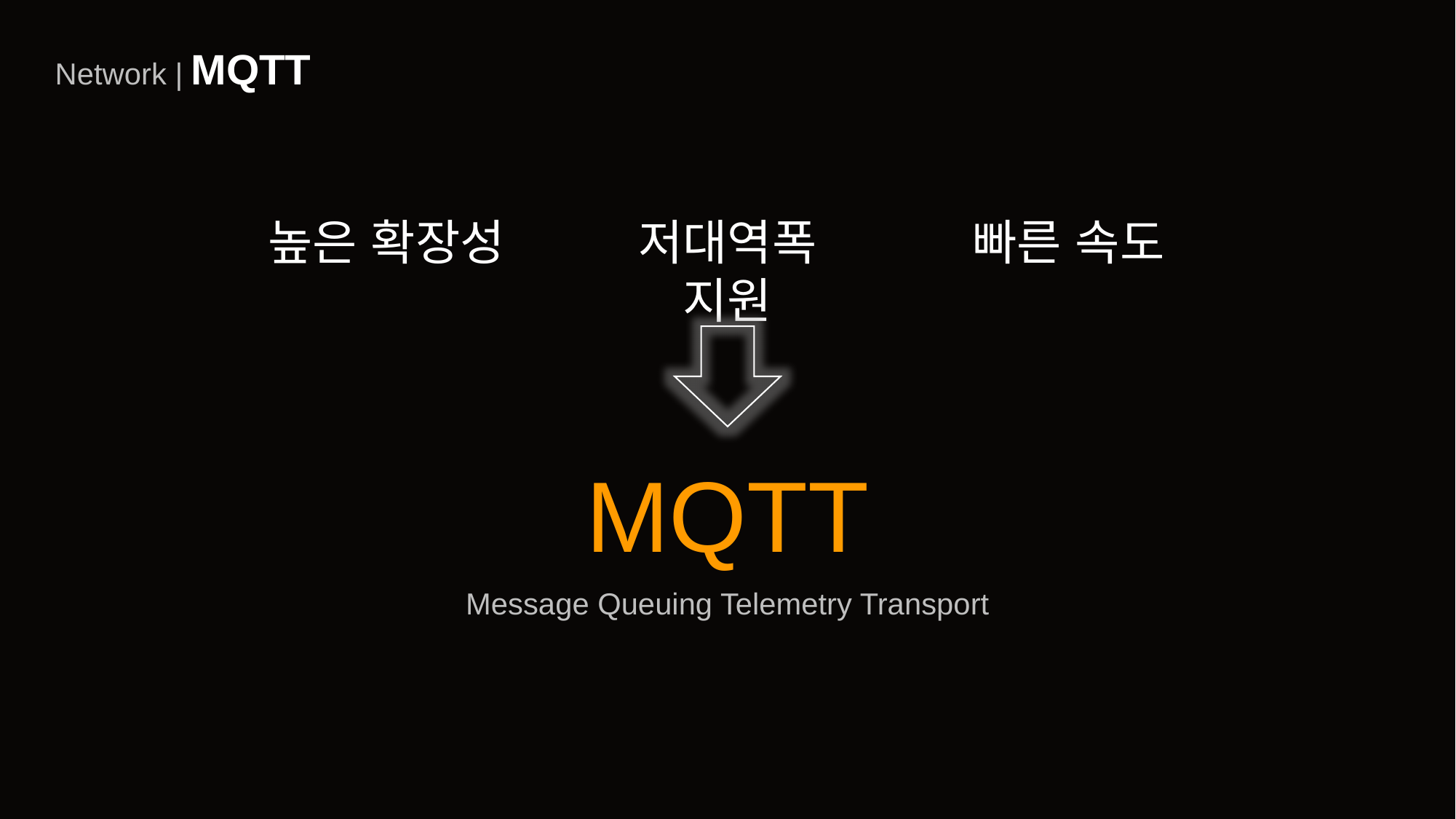

Network | MQTT
높은 확장성
저대역폭 지원
빠른 속도

MQTT
Message Queuing Telemetry Transport